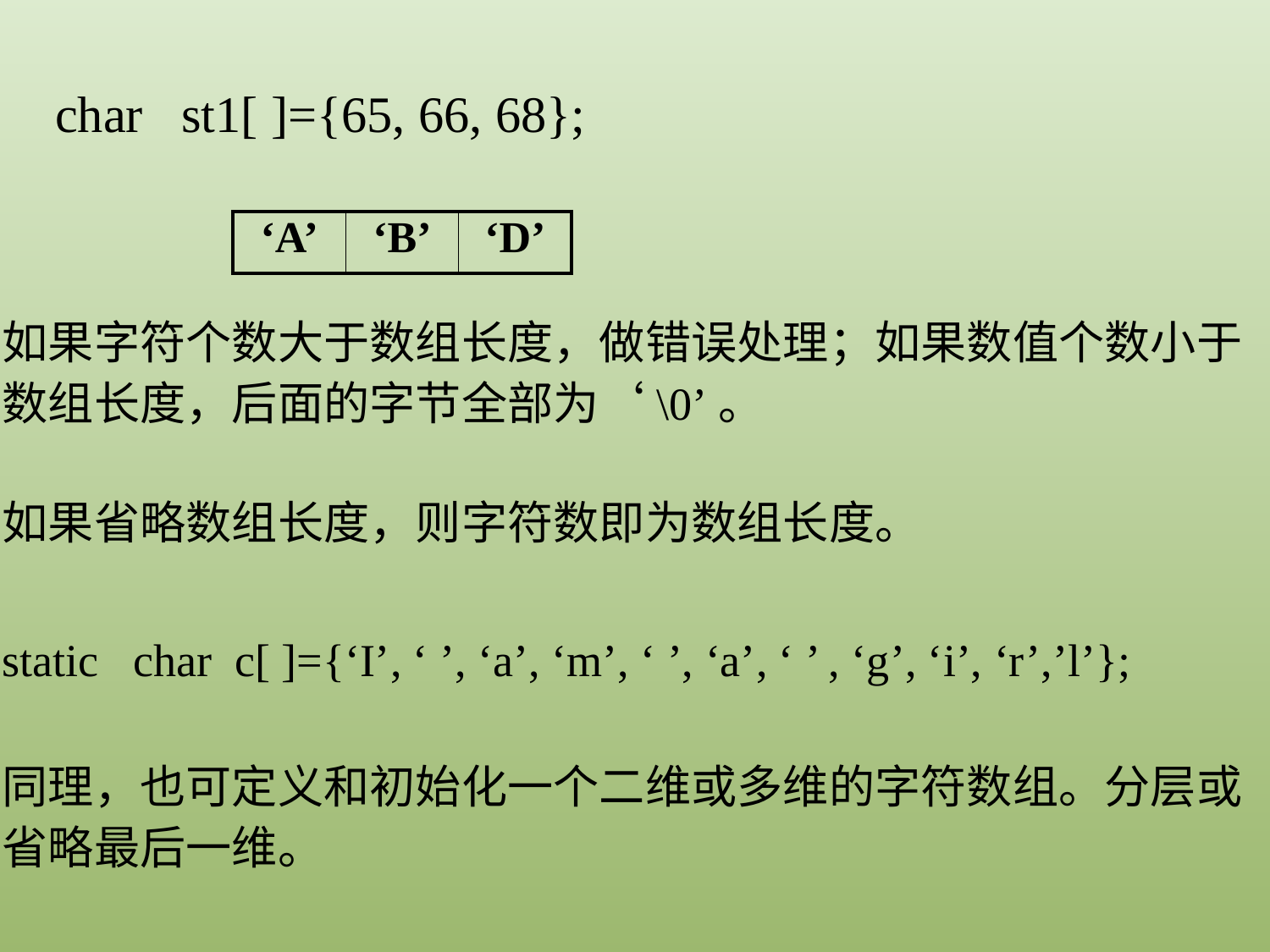

char   st1[ ]={65, 66, 68};
| ‘A’ | ‘B’ | ‘D’ |
| --- | --- | --- |
如果字符个数大于数组长度，做错误处理；如果数值个数小于数组长度，后面的字节全部为‘\0’。
如果省略数组长度，则字符数即为数组长度。
static   char  c[ ]={‘I’, ‘ ’, ‘a’, ‘m’, ‘ ’, ‘a’, ‘ ’ , ‘g’, ‘i’, ‘r’,’l’};
同理，也可定义和初始化一个二维或多维的字符数组。分层或省略最后一维。
341